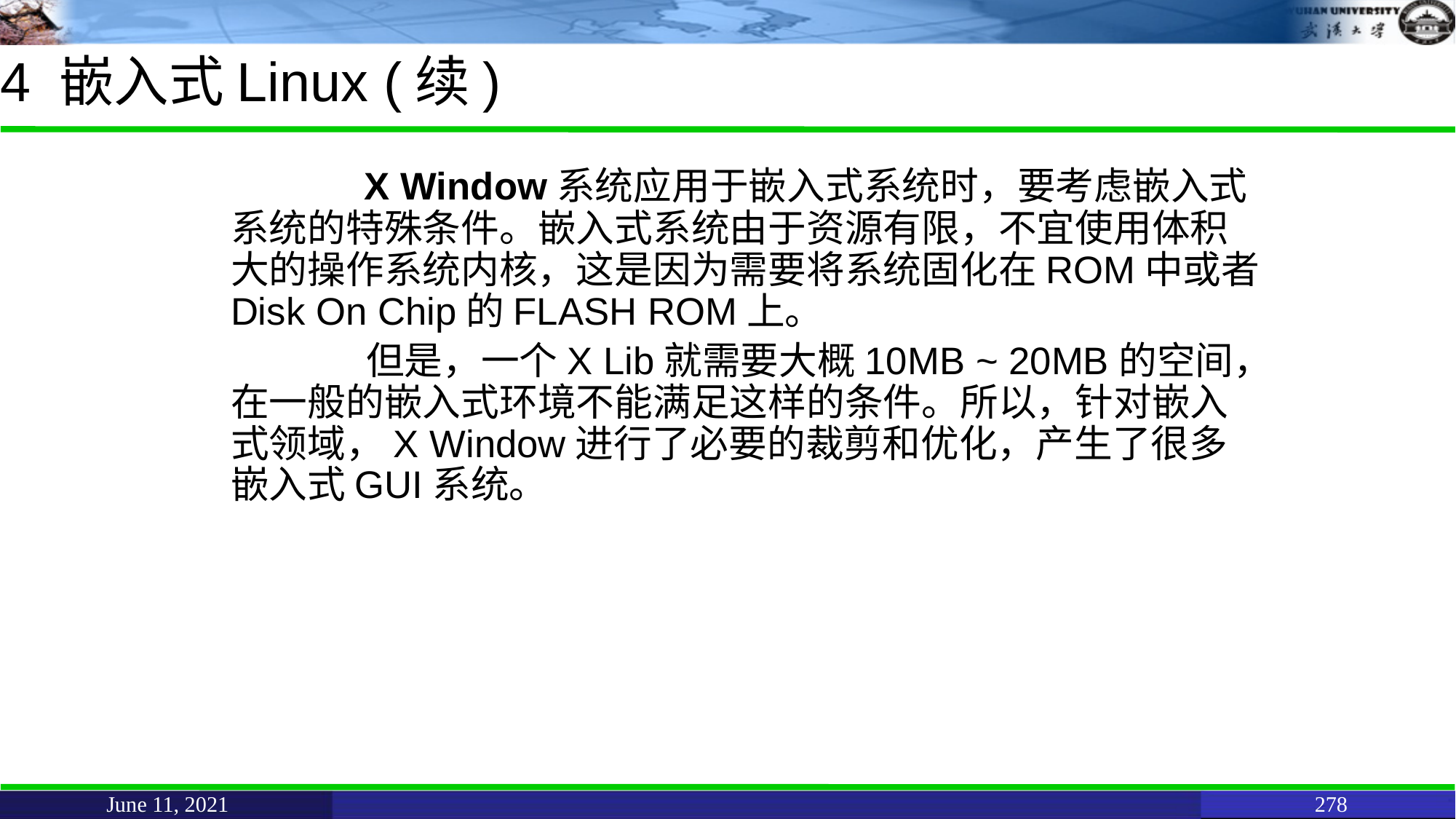

# 4 嵌入式Linux (续)
		  X Window系统应用于嵌入式系统时，要考虑嵌入式系统的特殊条件。嵌入式系统由于资源有限，不宜使用体积大的操作系统内核，这是因为需要将系统固化在ROM中或者Disk On Chip的FLASH ROM上。
		  但是，一个X Lib就需要大概10MB ~ 20MB的空间，在一般的嵌入式环境不能满足这样的条件。所以，针对嵌入式领域，X Window进行了必要的裁剪和优化，产生了很多嵌入式GUI系统。
June 11, 2021

278